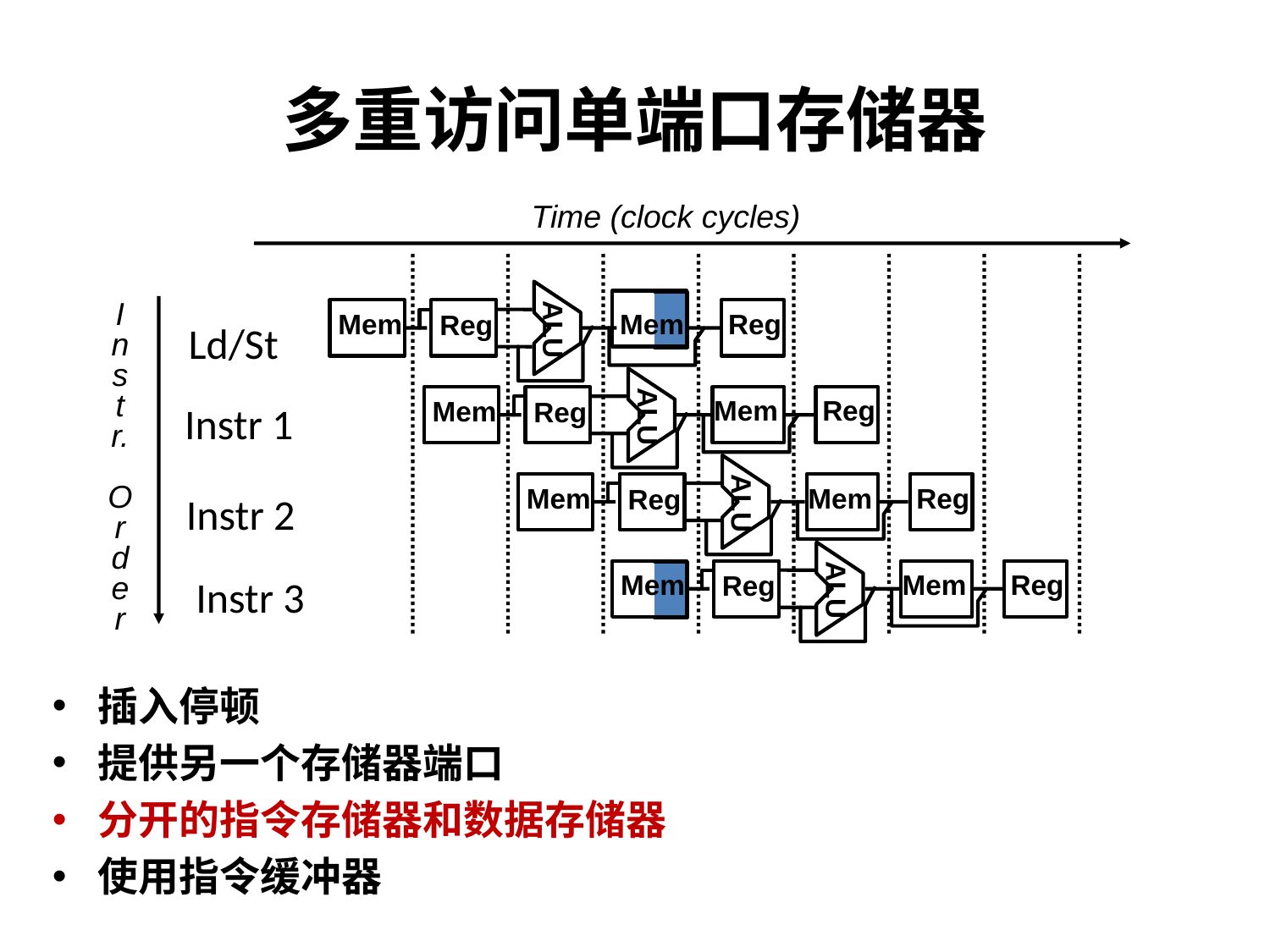

# 多重访问单端口存储器
Time (clock cycles)

ALU

I
n
s
t
r.

O
r
d
e
r

Mem

Mem
Reg
Reg

Ld/St

ALU

Mem

Mem

Reg

Reg

Instr 1

ALU

Mem

Mem
Reg
Reg

Instr 2

ALU

Mem
Mem
Reg
Reg
Instr 3

插入停顿
提供另一个存储器端口
分开的指令存储器和数据存储器
使用指令缓冲器
98